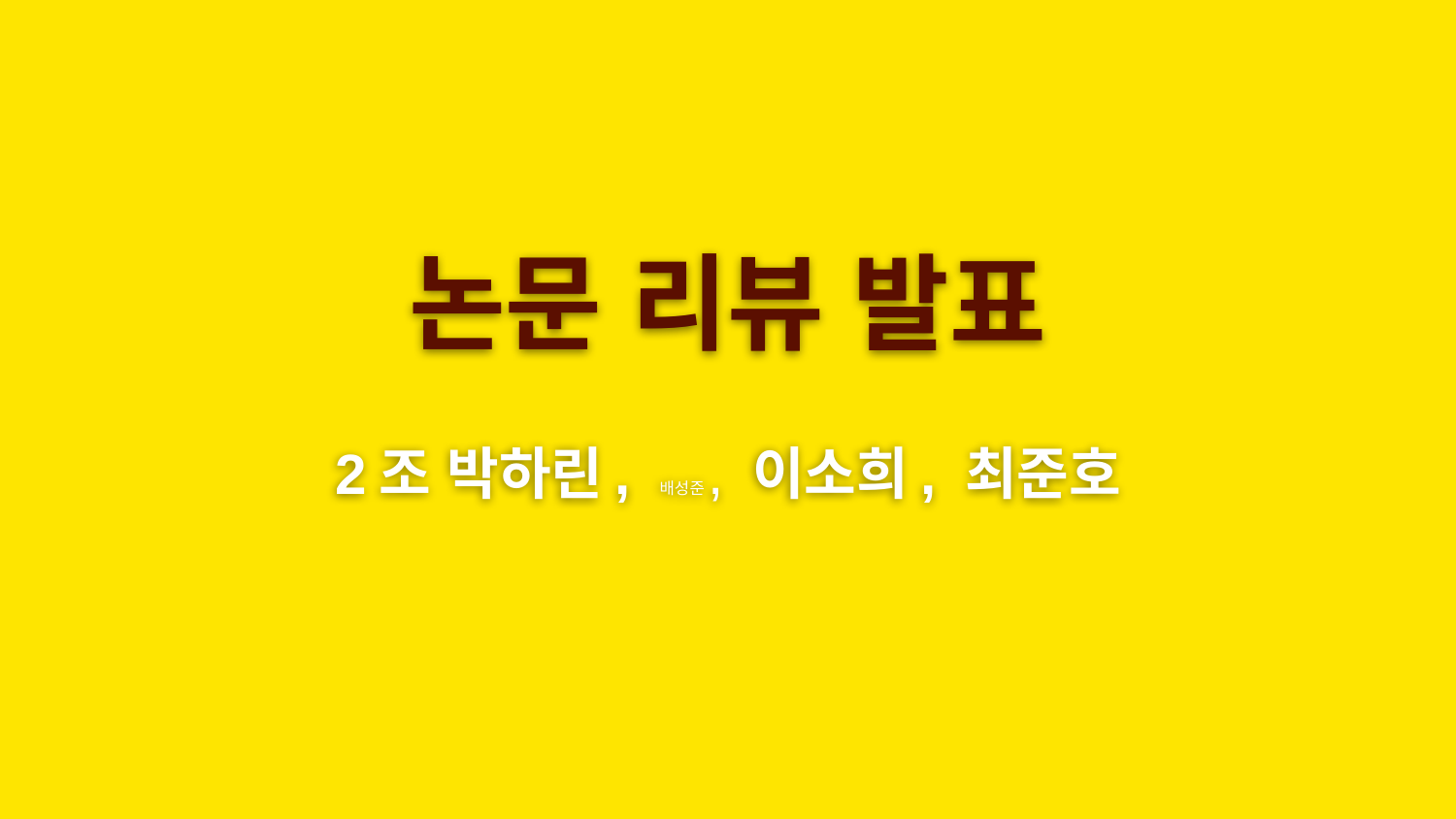

# 논문 리뷰 발표
2조 박하린, 배성준, 이소희, 최준호